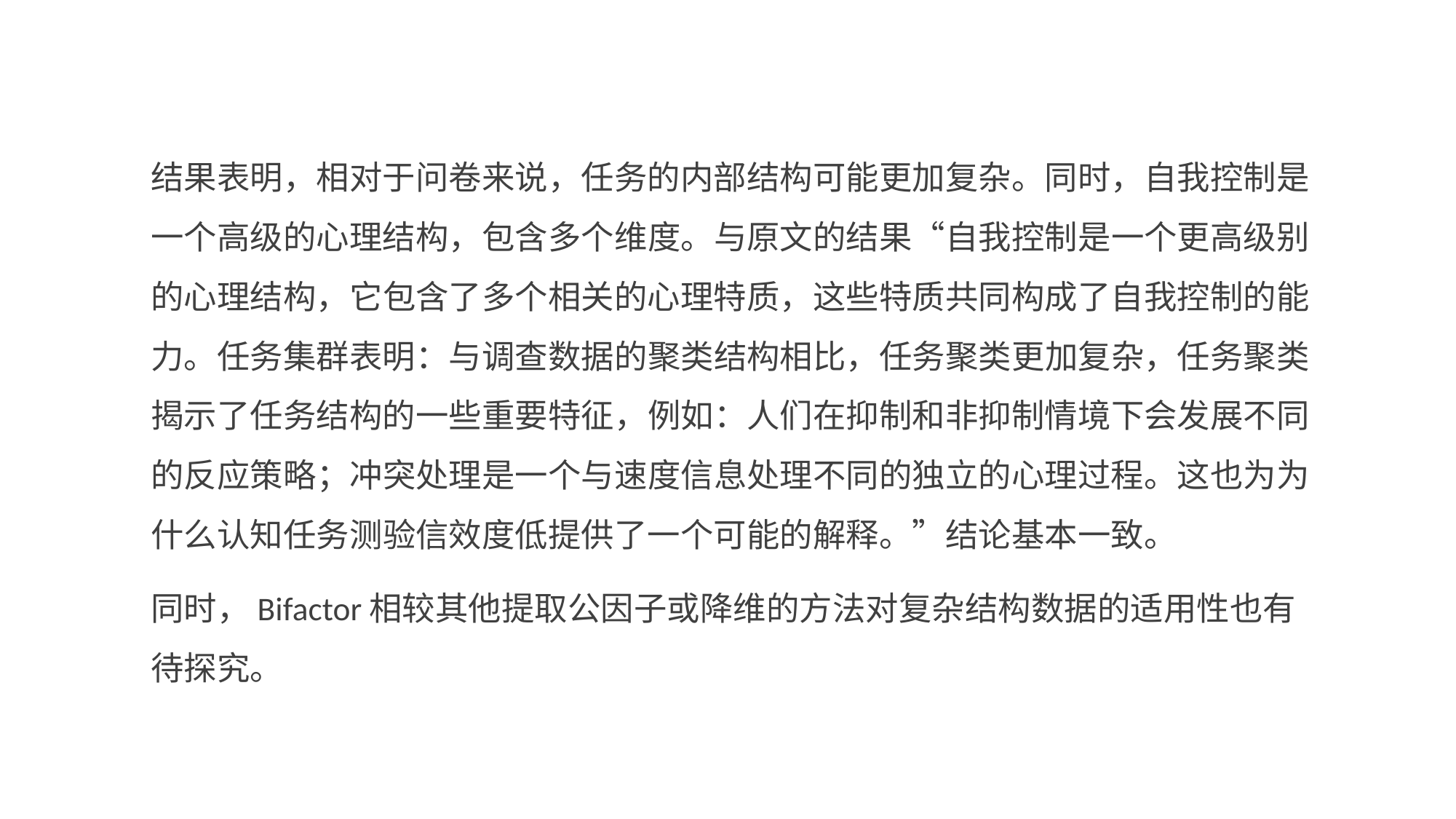

结果表明，相对于问卷来说，任务的内部结构可能更加复杂。同时，自我控制是一个高级的心理结构，包含多个维度。与原文的结果“自我控制是一个更高级别的心理结构，它包含了多个相关的心理特质，这些特质共同构成了自我控制的能力。任务集群表明：与调查数据的聚类结构相比，任务聚类更加复杂，任务聚类揭示了任务结构的一些重要特征，例如：人们在抑制和非抑制情境下会发展不同的反应策略；冲突处理是一个与速度信息处理不同的独立的心理过程。这也为为什么认知任务测验信效度低提供了一个可能的解释。”结论基本一致。
同时，Bifactor相较其他提取公因子或降维的方法对复杂结构数据的适用性也有待探究。